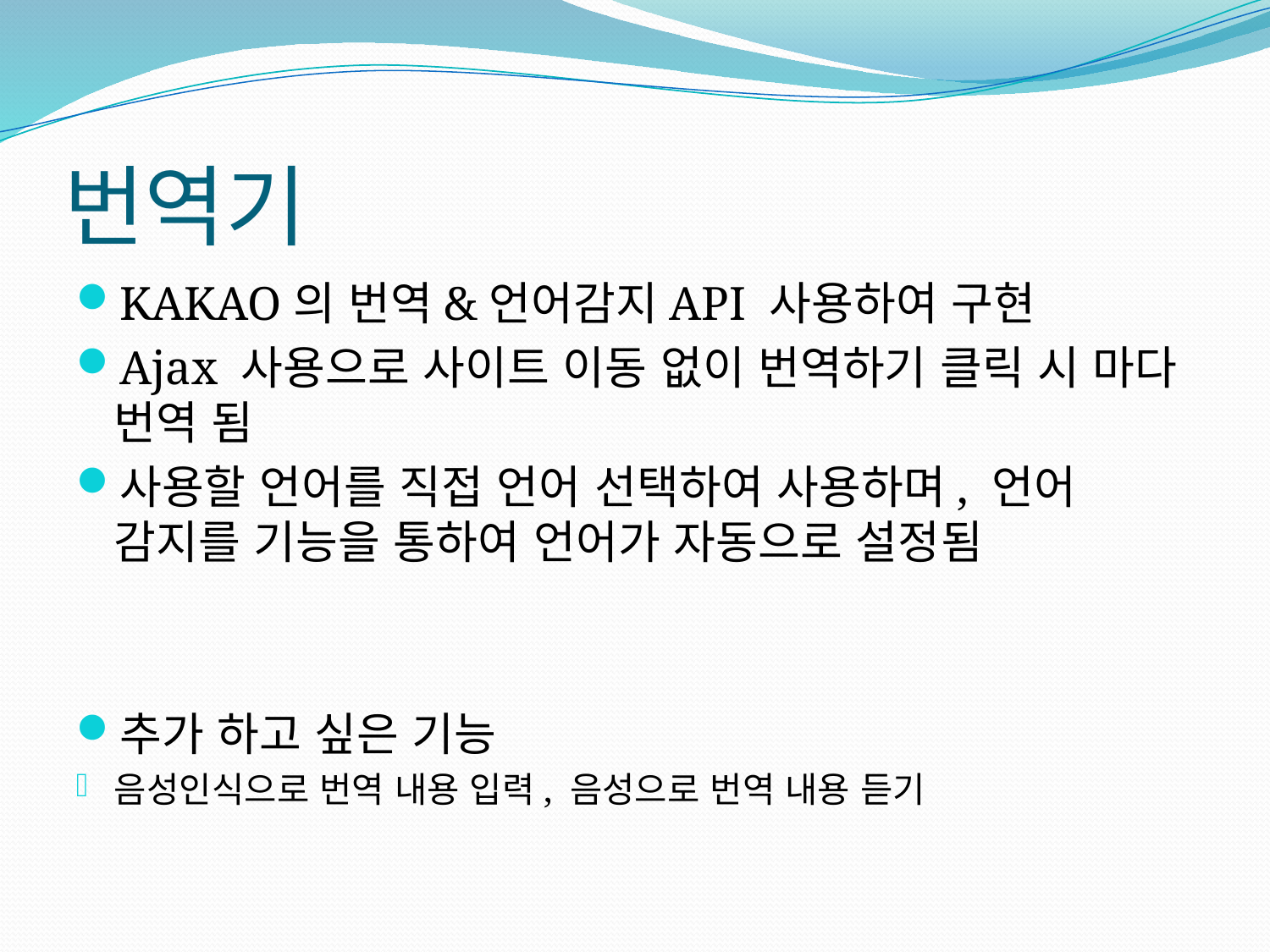

# 번역기
KAKAO의 번역&언어감지API 사용하여 구현
Ajax 사용으로 사이트 이동 없이 번역하기 클릭 시 마다 번역 됨
사용할 언어를 직접 언어 선택하여 사용하며, 언어 감지를 기능을 통하여 언어가 자동으로 설정됨

추가 하고 싶은 기능
음성인식으로 번역 내용 입력, 음성으로 번역 내용 듣기